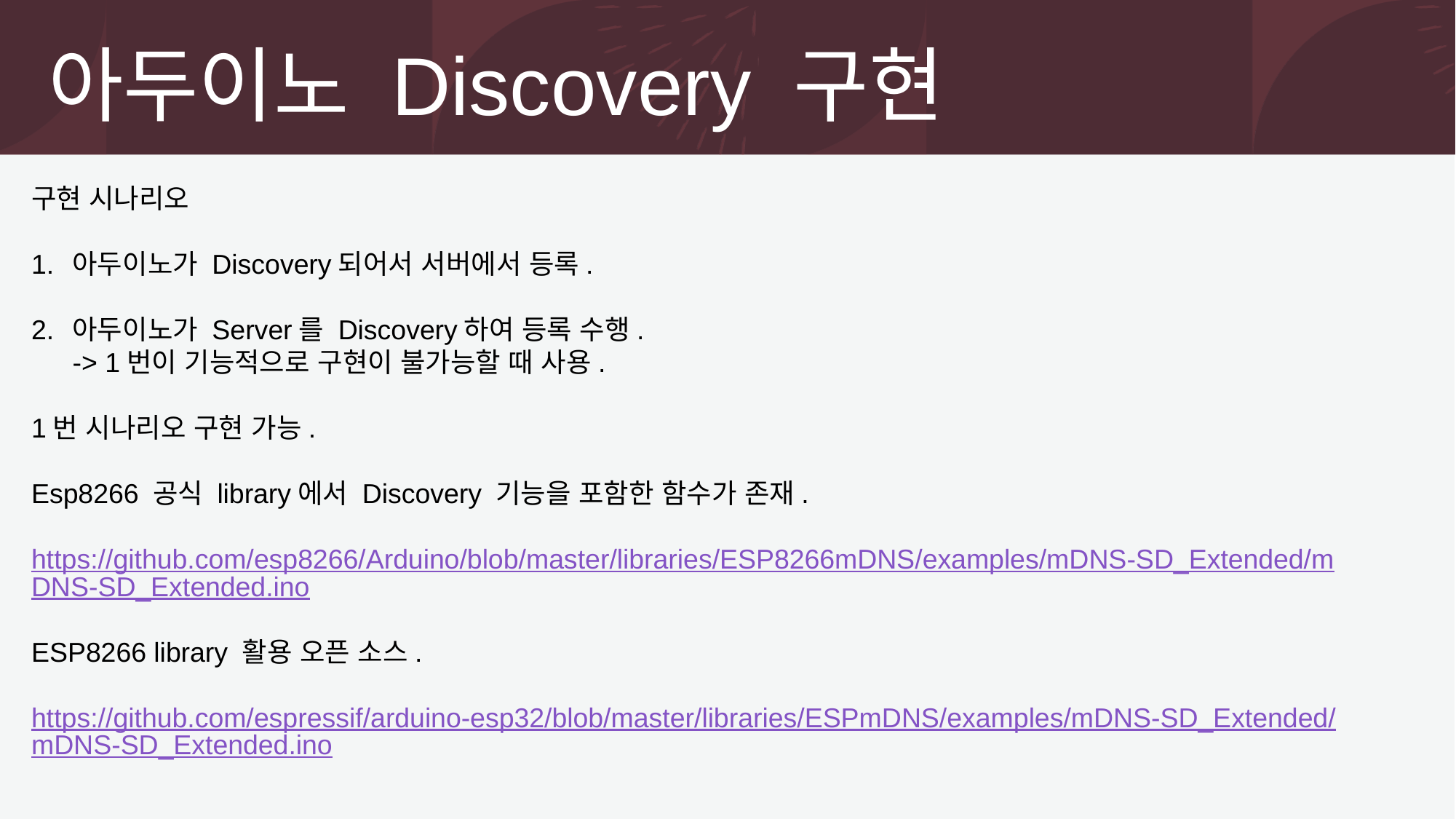

아두이노 Discovery 구현
구현 시나리오

아두이노가 Discovery되어서 서버에서 등록.

아두이노가 Server를 Discovery하여 등록 수행.
-> 1번이 기능적으로 구현이 불가능할 때 사용.

1번 시나리오 구현 가능.

Esp8266 공식 library에서 Discovery 기능을 포함한 함수가 존재.

https://github.com/esp8266/Arduino/blob/master/libraries/ESP8266mDNS/examples/mDNS-SD_Extended/mDNS-SD_Extended.ino

ESP8266 library 활용 오픈 소스.

https://github.com/espressif/arduino-esp32/blob/master/libraries/ESPmDNS/examples/mDNS-SD_Extended/mDNS-SD_Extended.ino